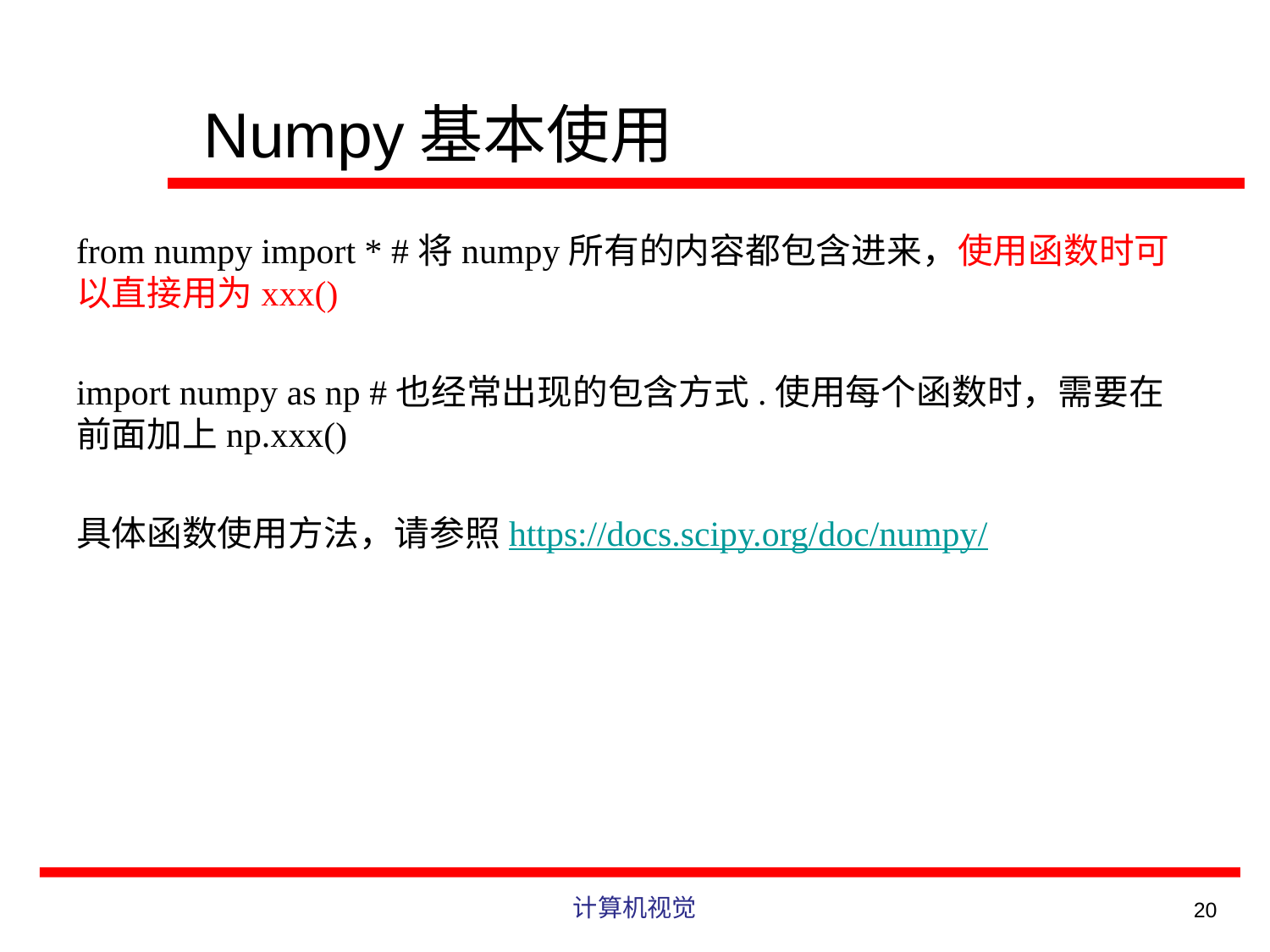

# Numpy基本使用
from numpy import * #将numpy所有的内容都包含进来，使用函数时可以直接用为xxx()

import numpy as np #也经常出现的包含方式.使用每个函数时，需要在前面加上np.xxx()

具体函数使用方法，请参照https://docs.scipy.org/doc/numpy/

计算机视觉
20